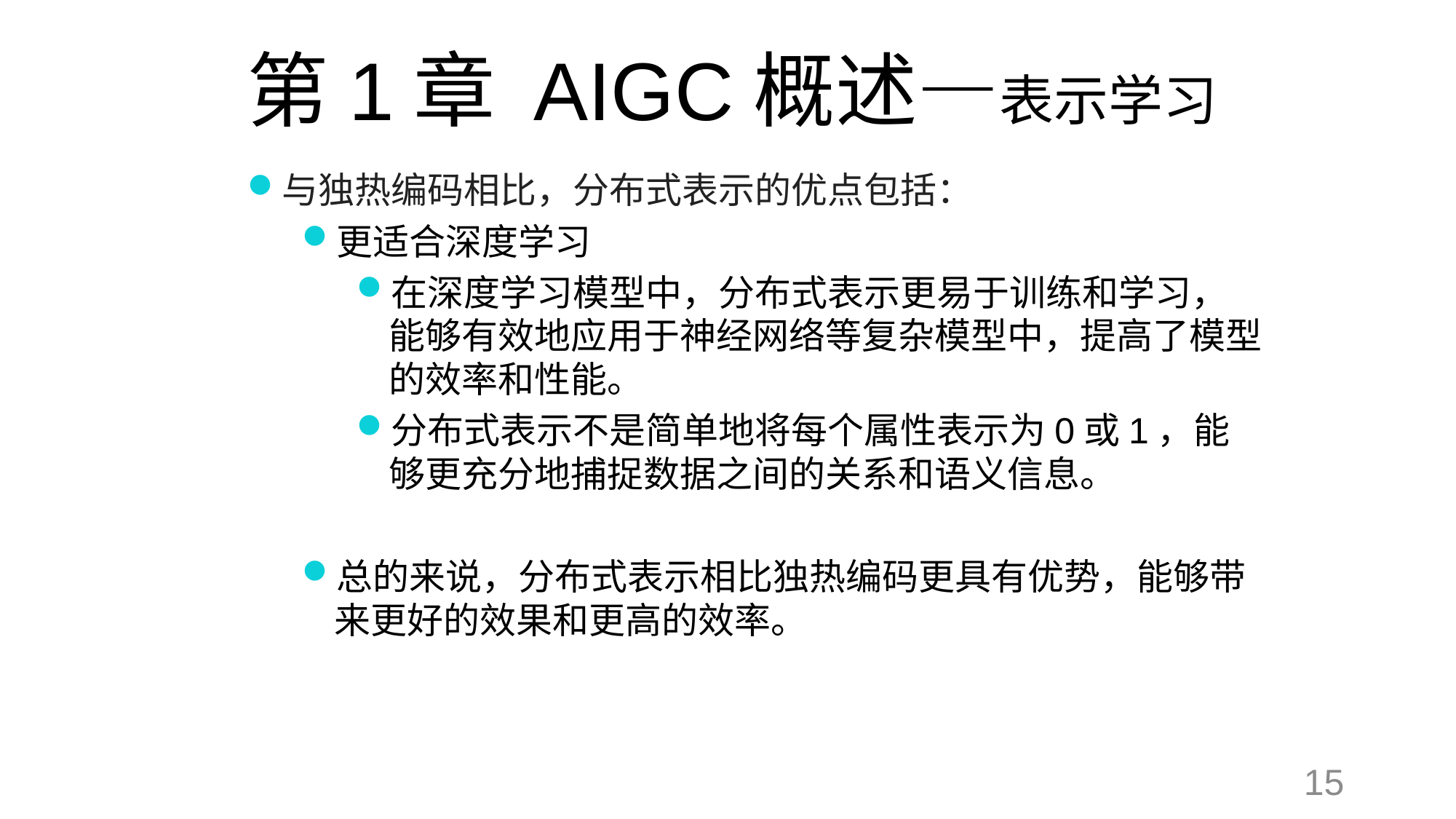

# 第1章 AIGC概述—表示学习
与独热编码相比，分布式表示的优点包括：
更适合深度学习
在深度学习模型中，分布式表示更易于训练和学习，能够有效地应用于神经网络等复杂模型中，提高了模型的效率和性能。
分布式表示不是简单地将每个属性表示为0或1，能够更充分地捕捉数据之间的关系和语义信息。

总的来说，分布式表示相比独热编码更具有优势，能够带来更好的效果和更高的效率。

15